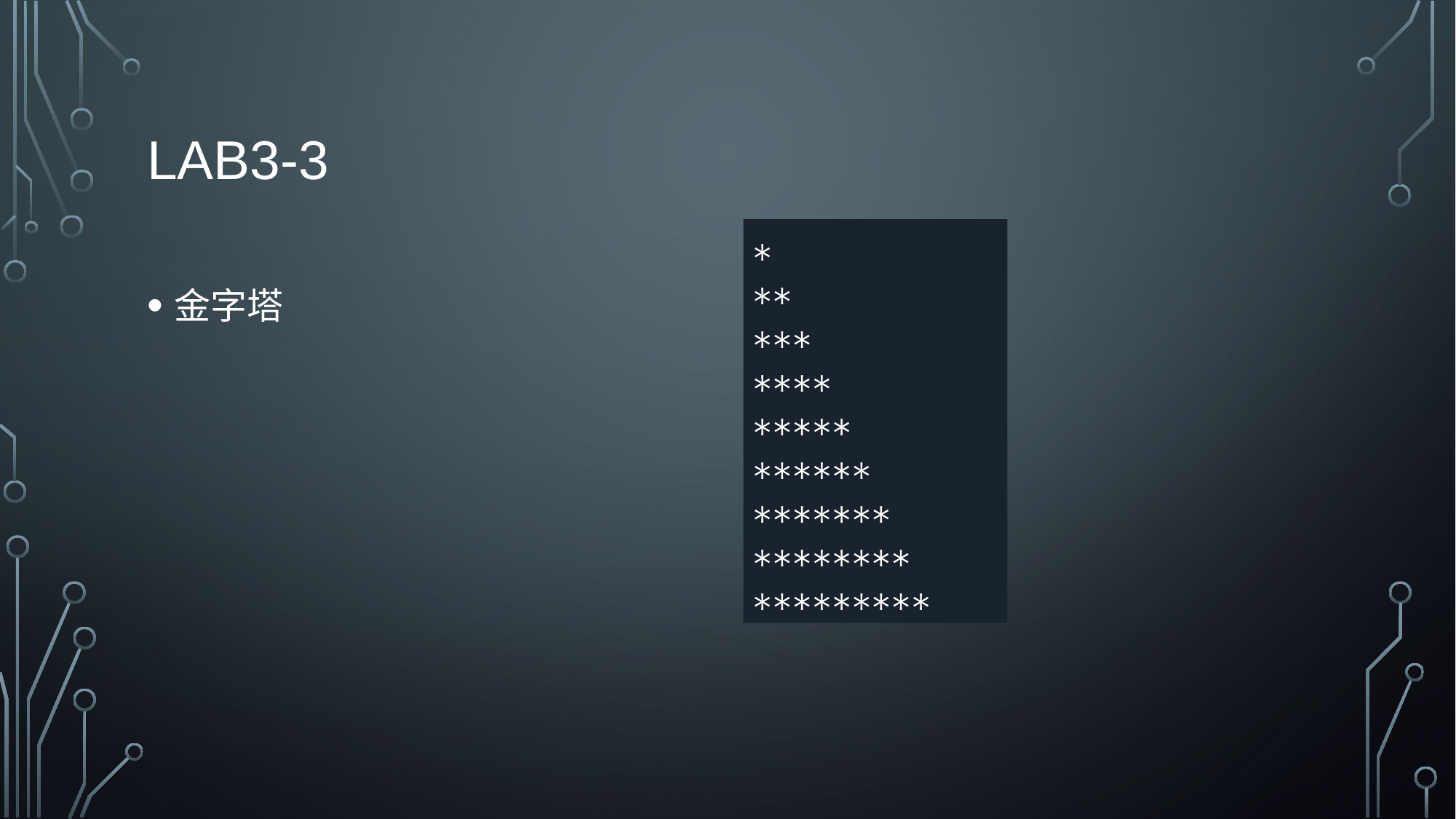

# LAB3-3
*
**
***
****
*****
******
*******
********
*********
金字塔